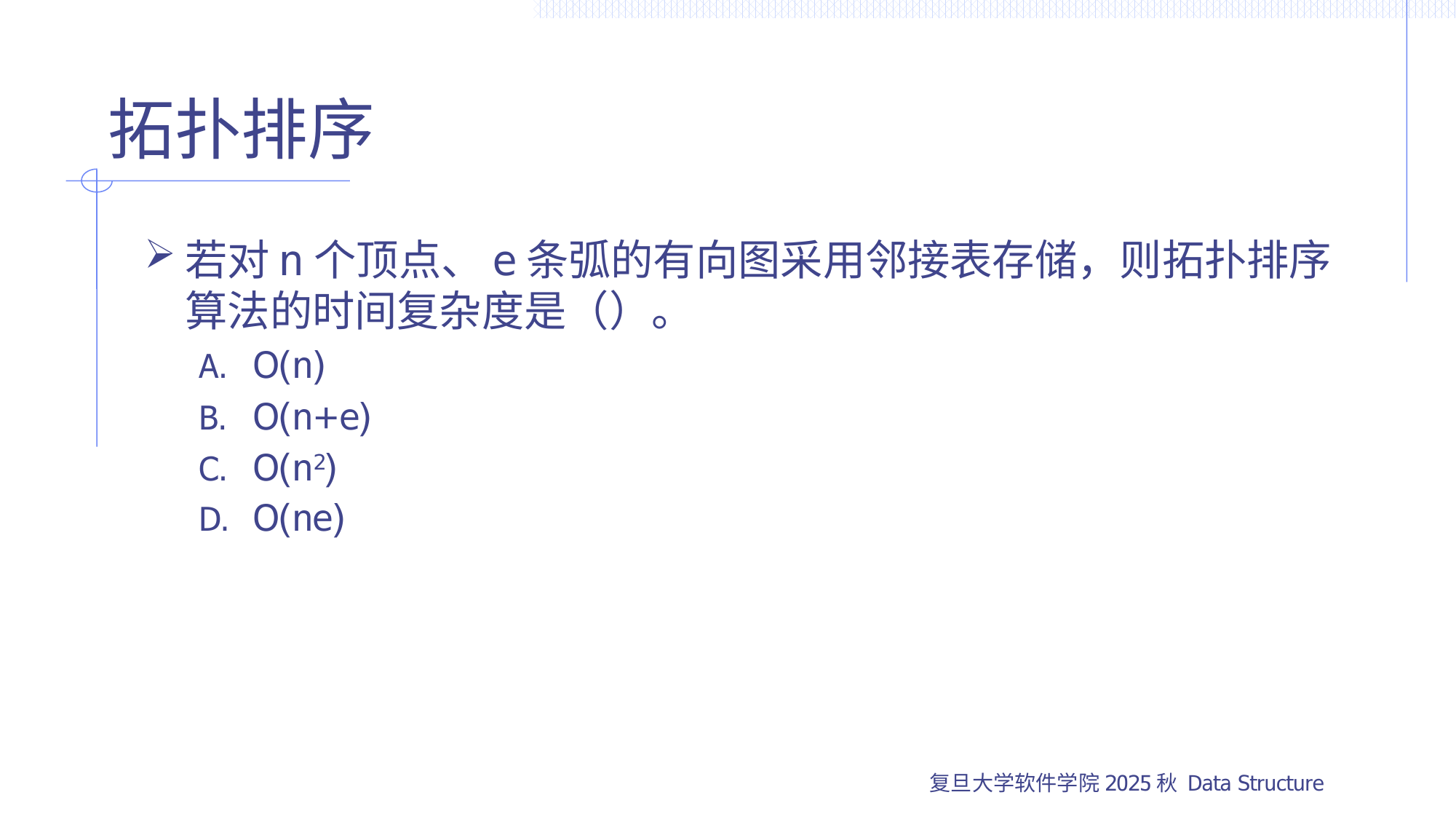

# 拓扑排序
若对n个顶点、e条弧的有向图采用邻接表存储，则拓扑排序算法的时间复杂度是（）。
O(n)
O(n+e)
O(n2)
O(ne)